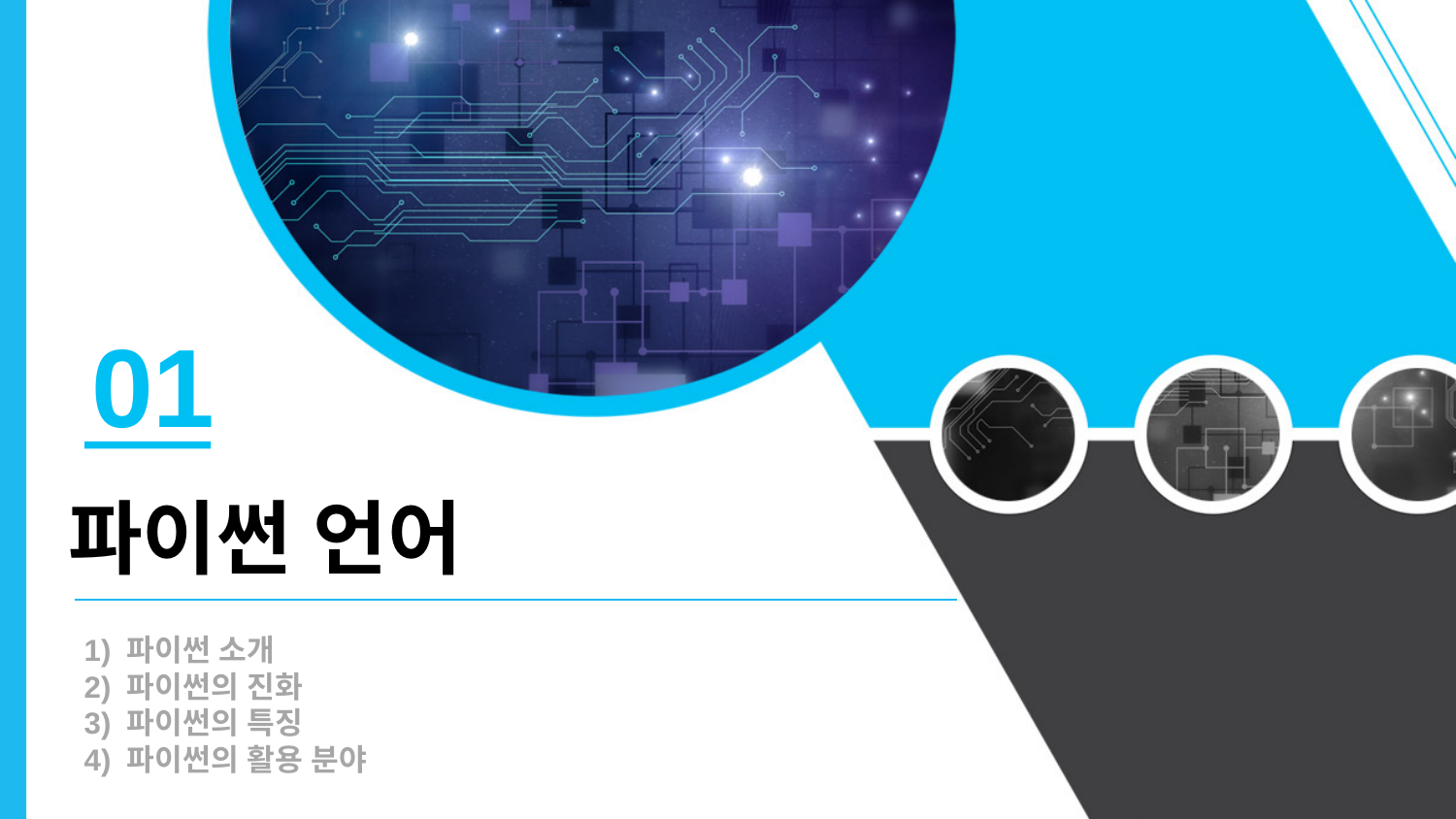

01

파이썬 언어
1) 파이썬 소개
2) 파이썬의 진화
3) 파이썬의 특징
4) 파이썬의 활용 분야